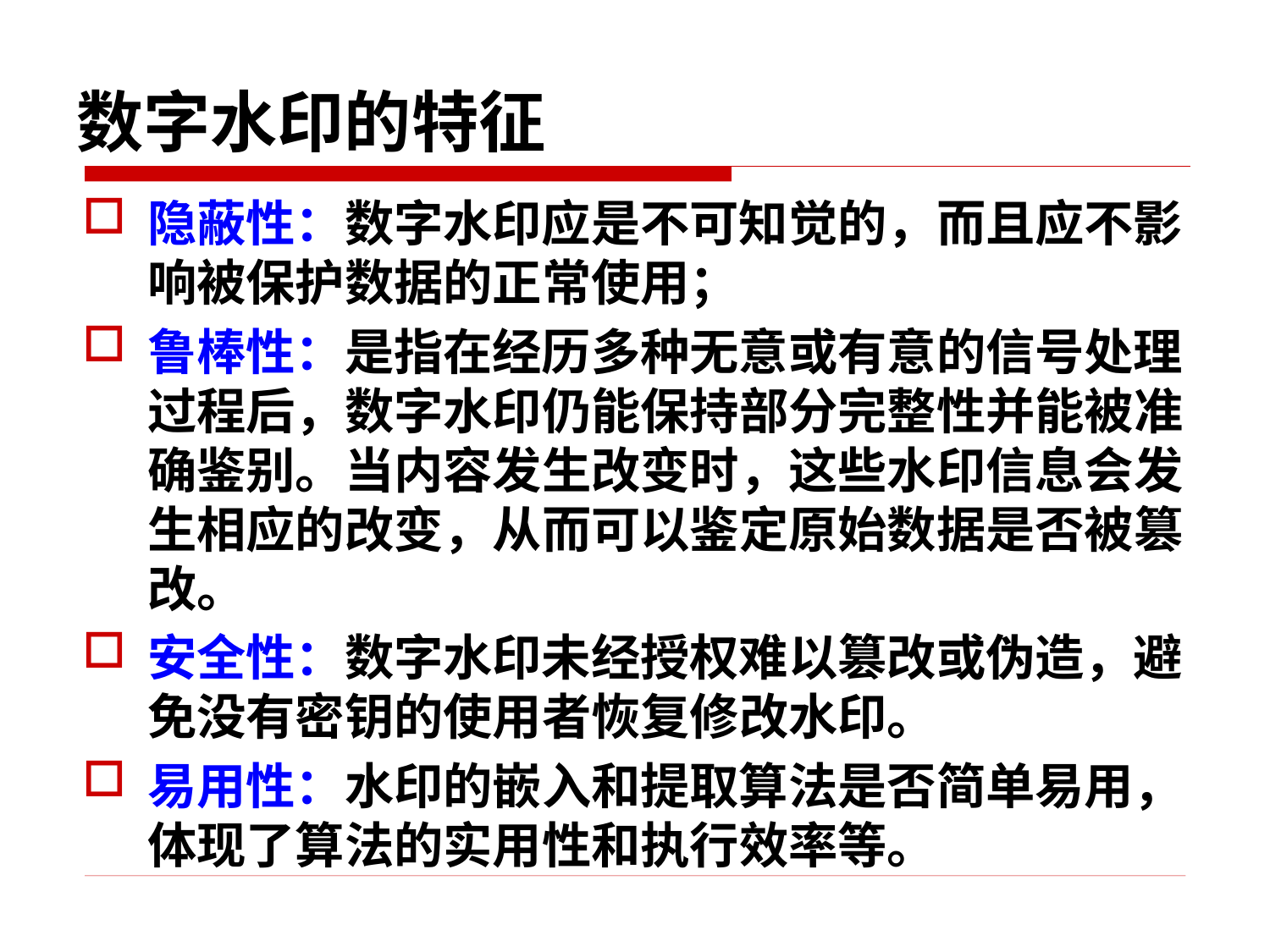

# 数字水印的特征
隐蔽性：数字水印应是不可知觉的，而且应不影响被保护数据的正常使用；
鲁棒性：是指在经历多种无意或有意的信号处理过程后，数字水印仍能保持部分完整性并能被准确鉴别。当内容发生改变时，这些水印信息会发生相应的改变，从而可以鉴定原始数据是否被篡改。
安全性：数字水印未经授权难以篡改或伪造，避免没有密钥的使用者恢复修改水印。
易用性：水印的嵌入和提取算法是否简单易用，体现了算法的实用性和执行效率等。